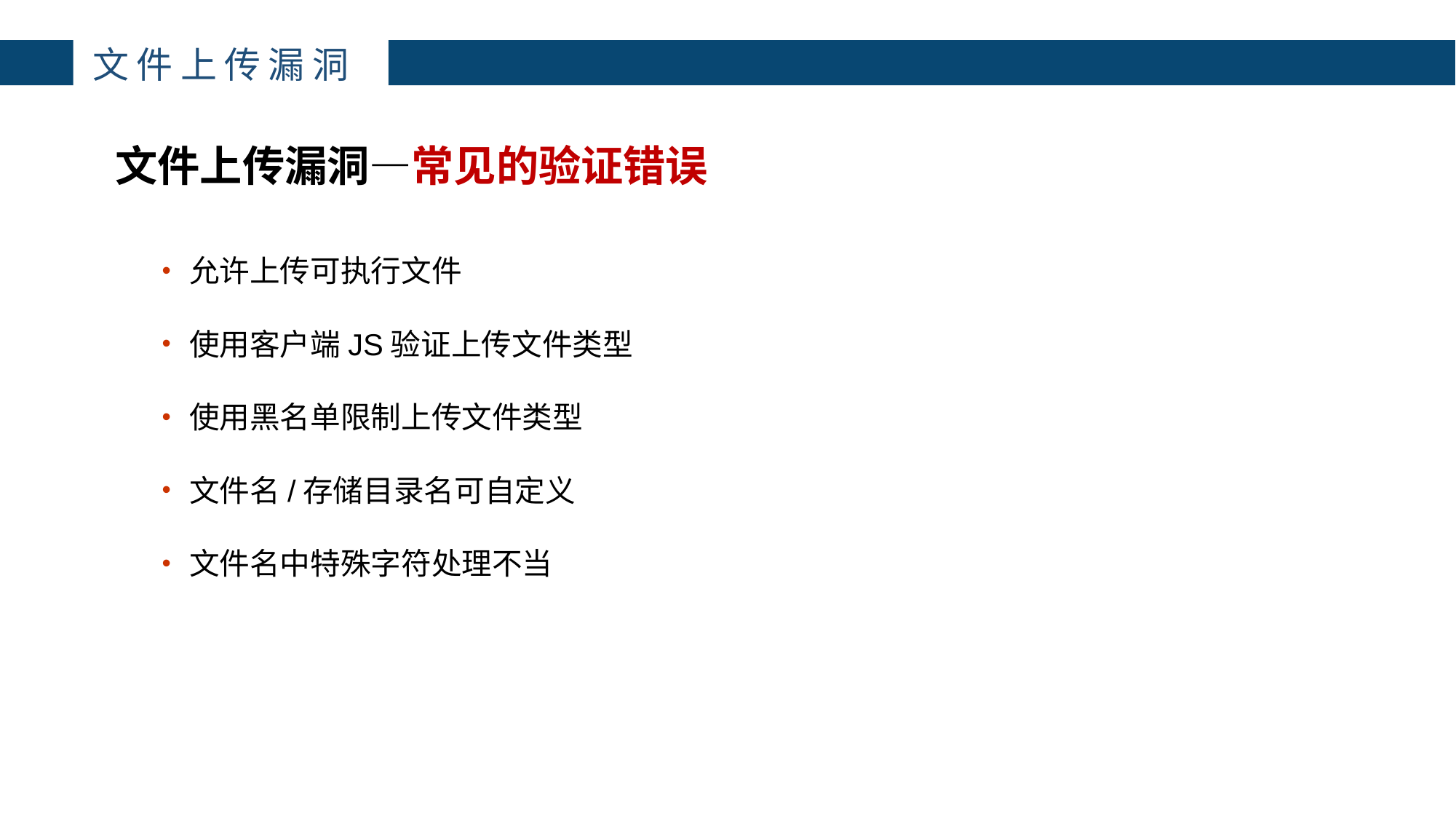

主讲：枕边月亮
主讲：枕边月亮
主讲：枕边月亮
主讲：枕边月亮
主讲：枕边月亮
主讲：枕边月亮
主讲：枕边月亮
主讲：枕边月亮
主讲：枕边月亮
主讲：枕边月亮

文件上传漏洞
4
文件上传漏洞—常见的验证错误
允许上传可执行文件

使用客户端JS验证上传文件类型

使用黑名单限制上传文件类型

文件名/存储目录名可自定义

文件名中特殊字符处理不当